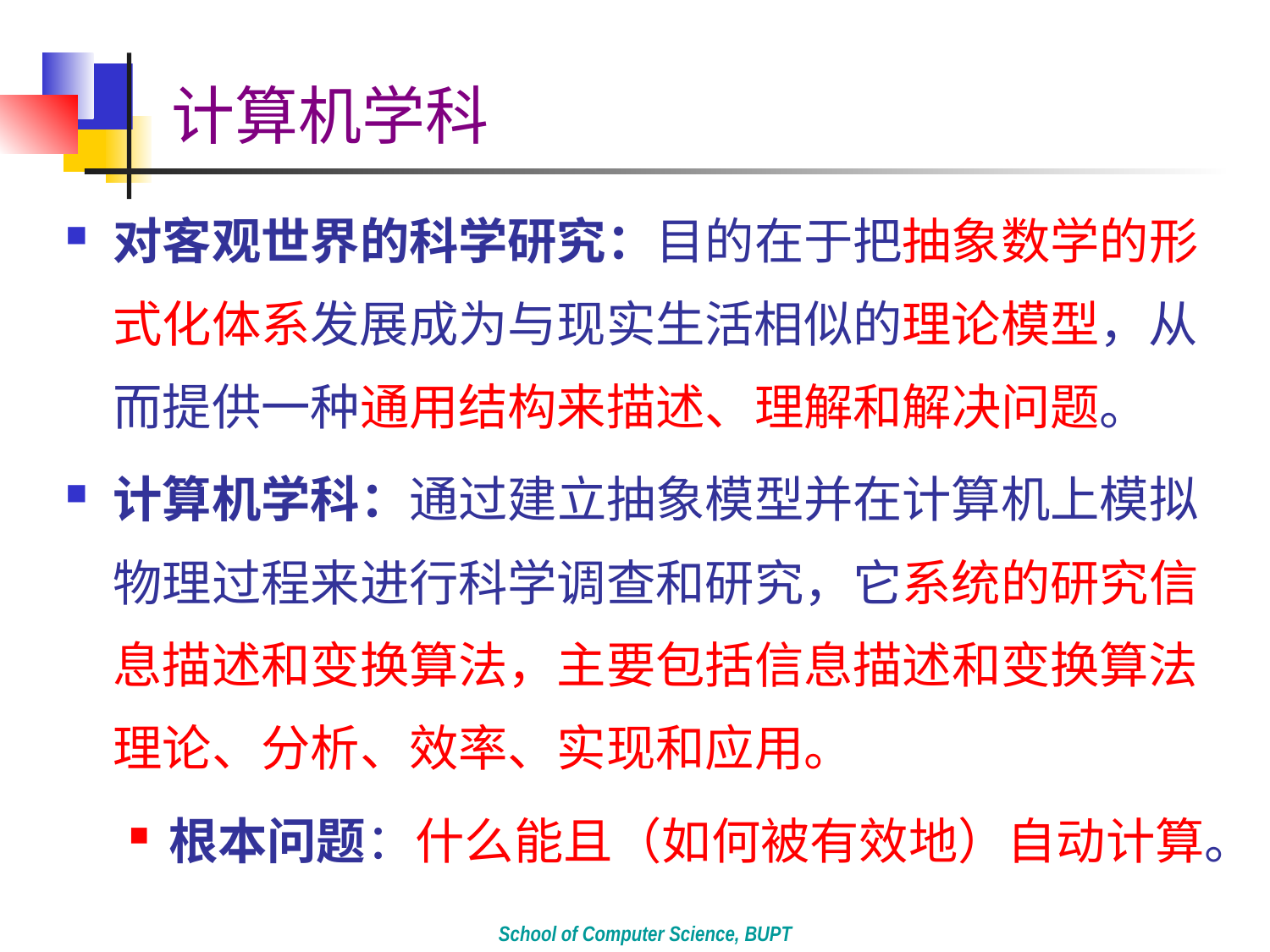

# 计算机学科
对客观世界的科学研究：目的在于把抽象数学的形式化体系发展成为与现实生活相似的理论模型，从而提供一种通用结构来描述、理解和解决问题。
计算机学科：通过建立抽象模型并在计算机上模拟物理过程来进行科学调查和研究，它系统的研究信息描述和变换算法，主要包括信息描述和变换算法理论、分析、效率、实现和应用。
根本问题：什么能且（如何被有效地）自动计算。

School of Computer Science, BUPT
10